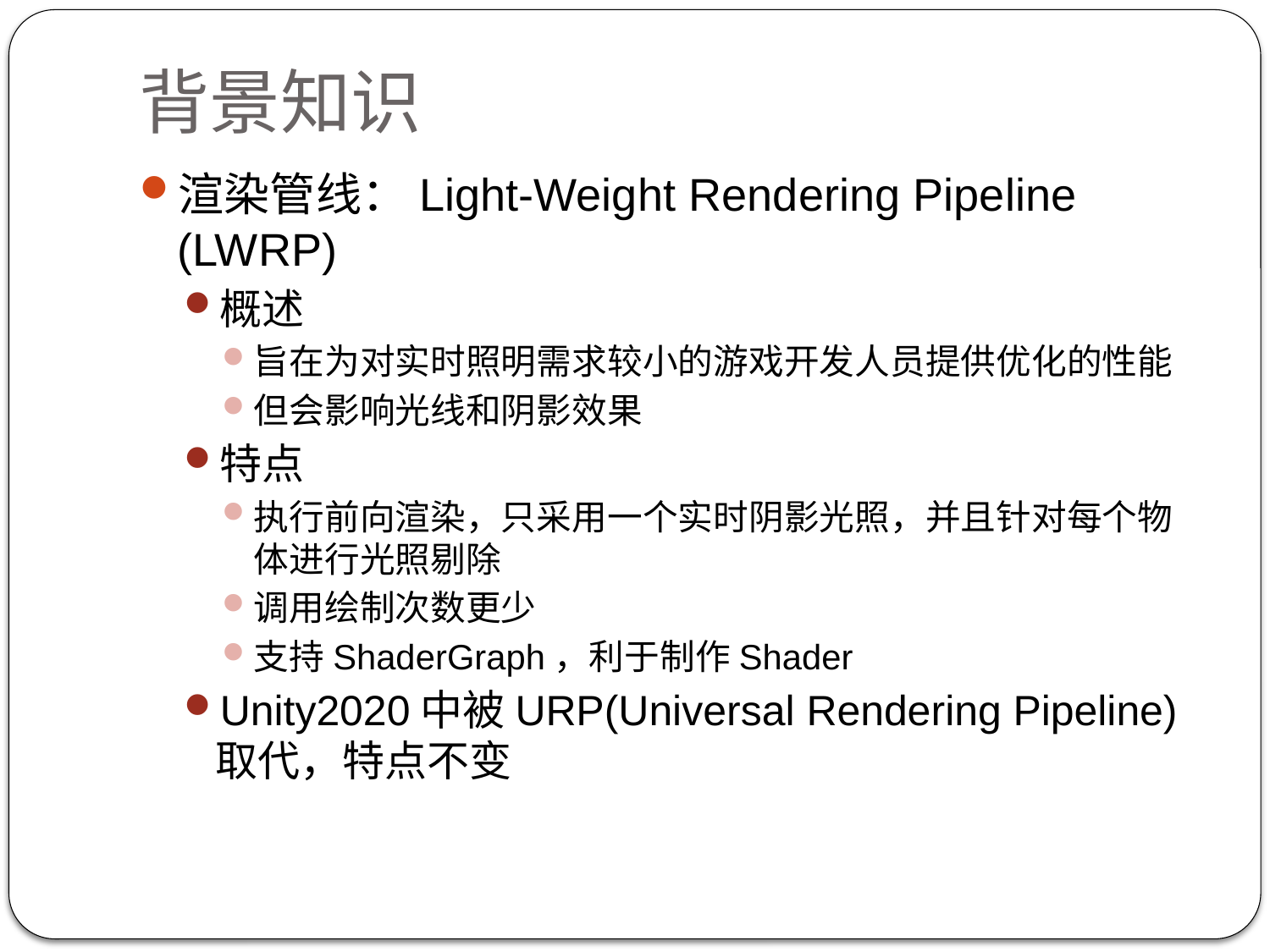

# 背景知识
渲染管线：Light-Weight Rendering Pipeline (LWRP)
概述
旨在为对实时照明需求较小的游戏开发人员提供优化的性能
但会影响光线和阴影效果
特点
执行前向渲染，只采用一个实时阴影光照，并且针对每个物体进行光照剔除
调用绘制次数更少
支持ShaderGraph，利于制作Shader
Unity2020中被URP(Universal Rendering Pipeline)取代，特点不变